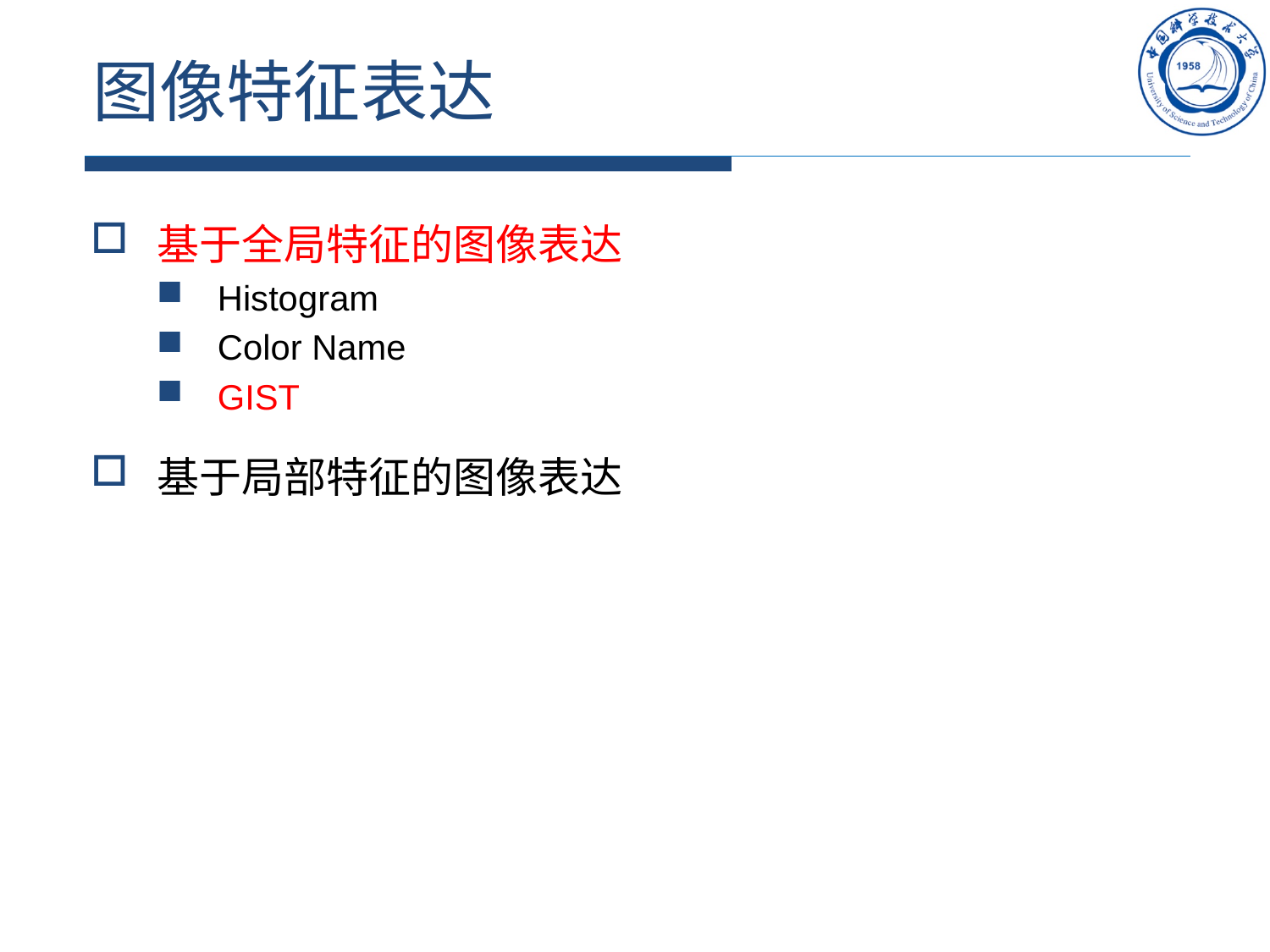

# 图像特征表达
基于全局特征的图像表达
Histogram
Color Name
GIST
基于局部特征的图像表达